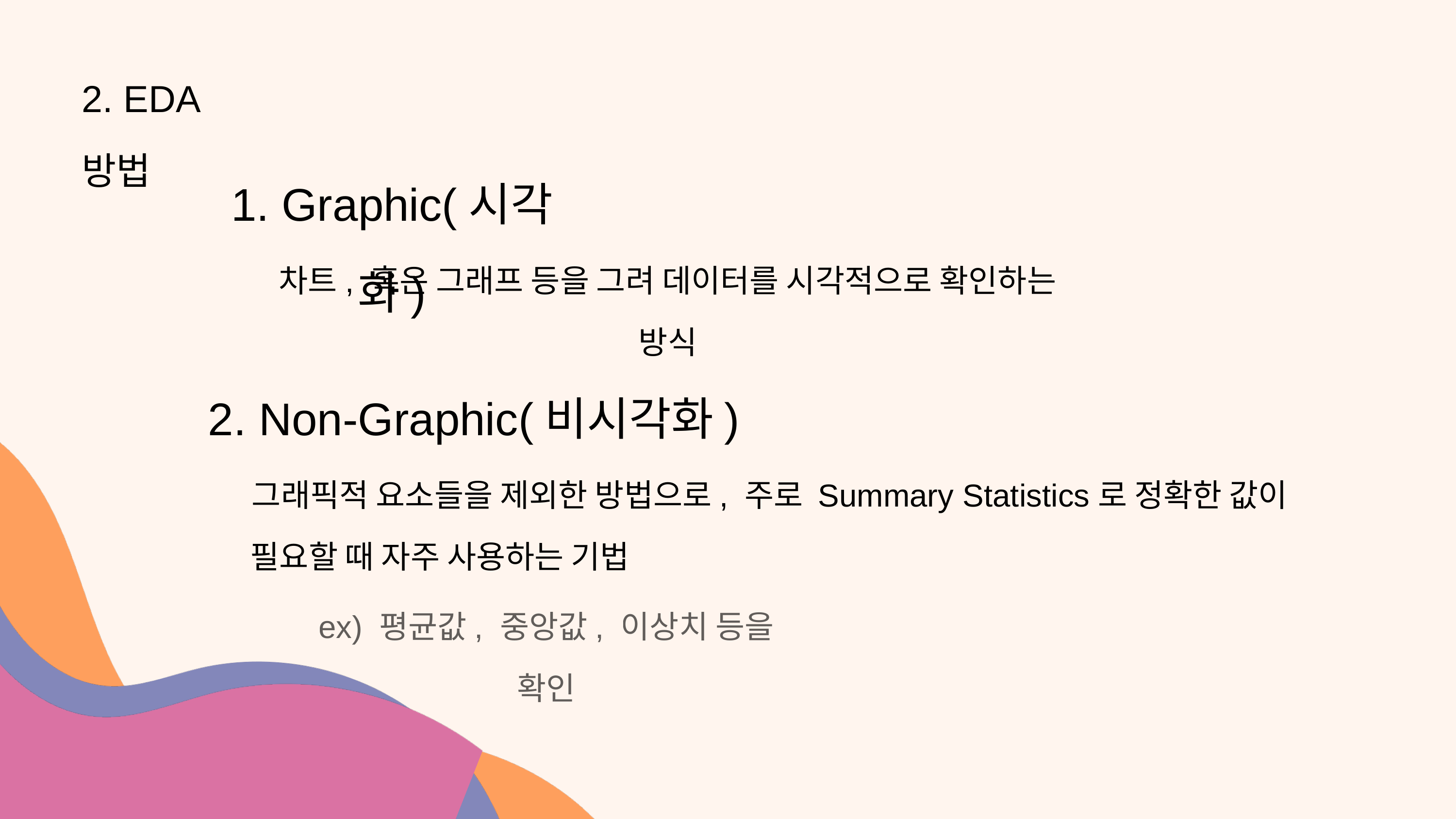

2. EDA 방법
1. Graphic(시각화)

차트, 혹은 그래프 등을 그려 데이터를 시각적으로 확인하는 방식

2. Non-Graphic(비시각화)
그래픽적 요소들을 제외한 방법으로, 주로 Summary Statistics로 정확한 값이
필요할 때 자주 사용하는 기법
ex) 평균값, 중앙값, 이상치 등을 확인